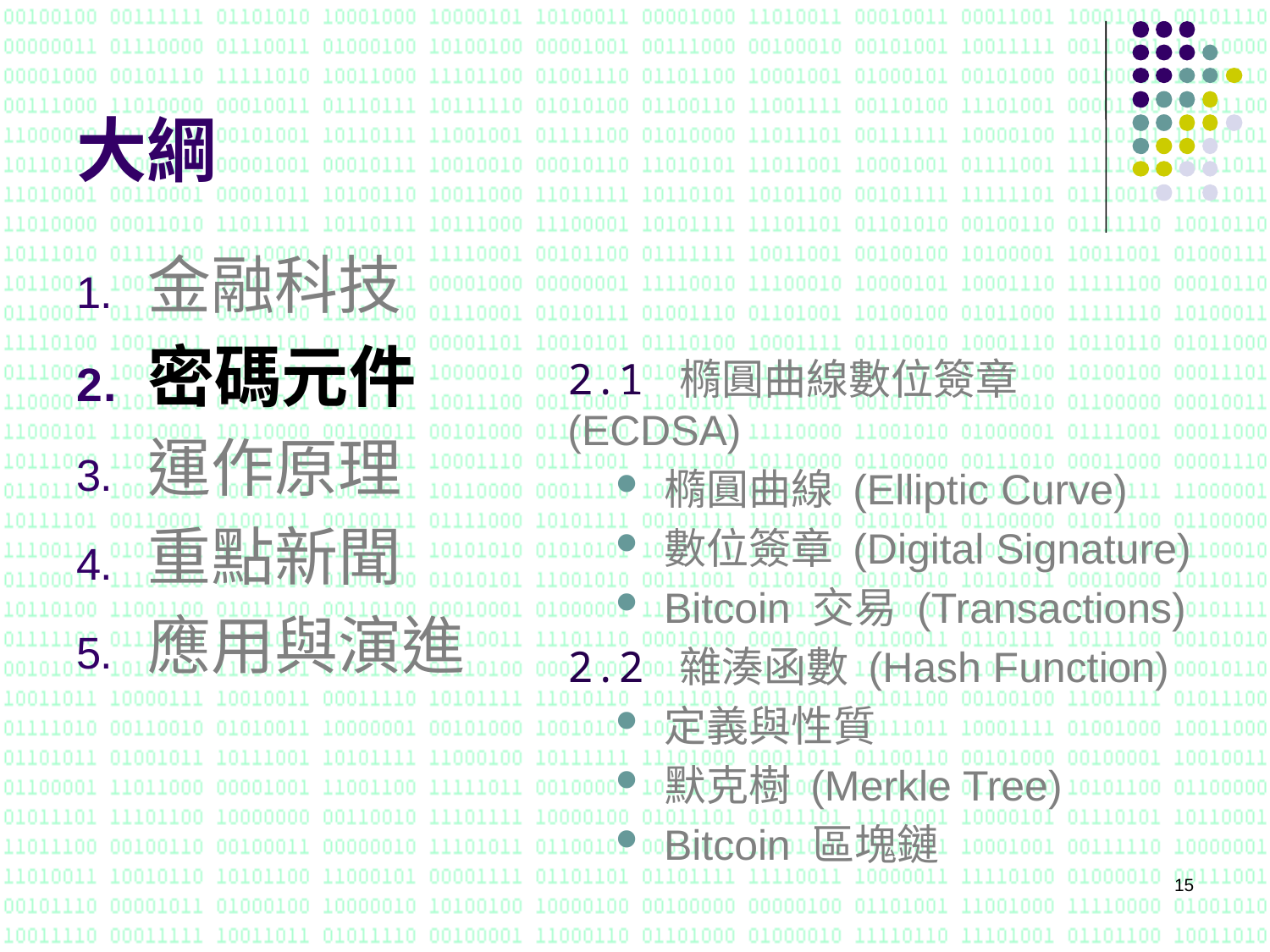

# 大綱
金融科技
密碼元件
運作原理
重點新聞
應用與演進
2.1 橢圓曲線數位簽章 (ECDSA)
橢圓曲線 (Elliptic Curve)
數位簽章 (Digital Signature)
Bitcoin 交易 (Transactions)
2.2 雜湊函數 (Hash Function)
定義與性質
默克樹 (Merkle Tree)
Bitcoin 區塊鏈
15